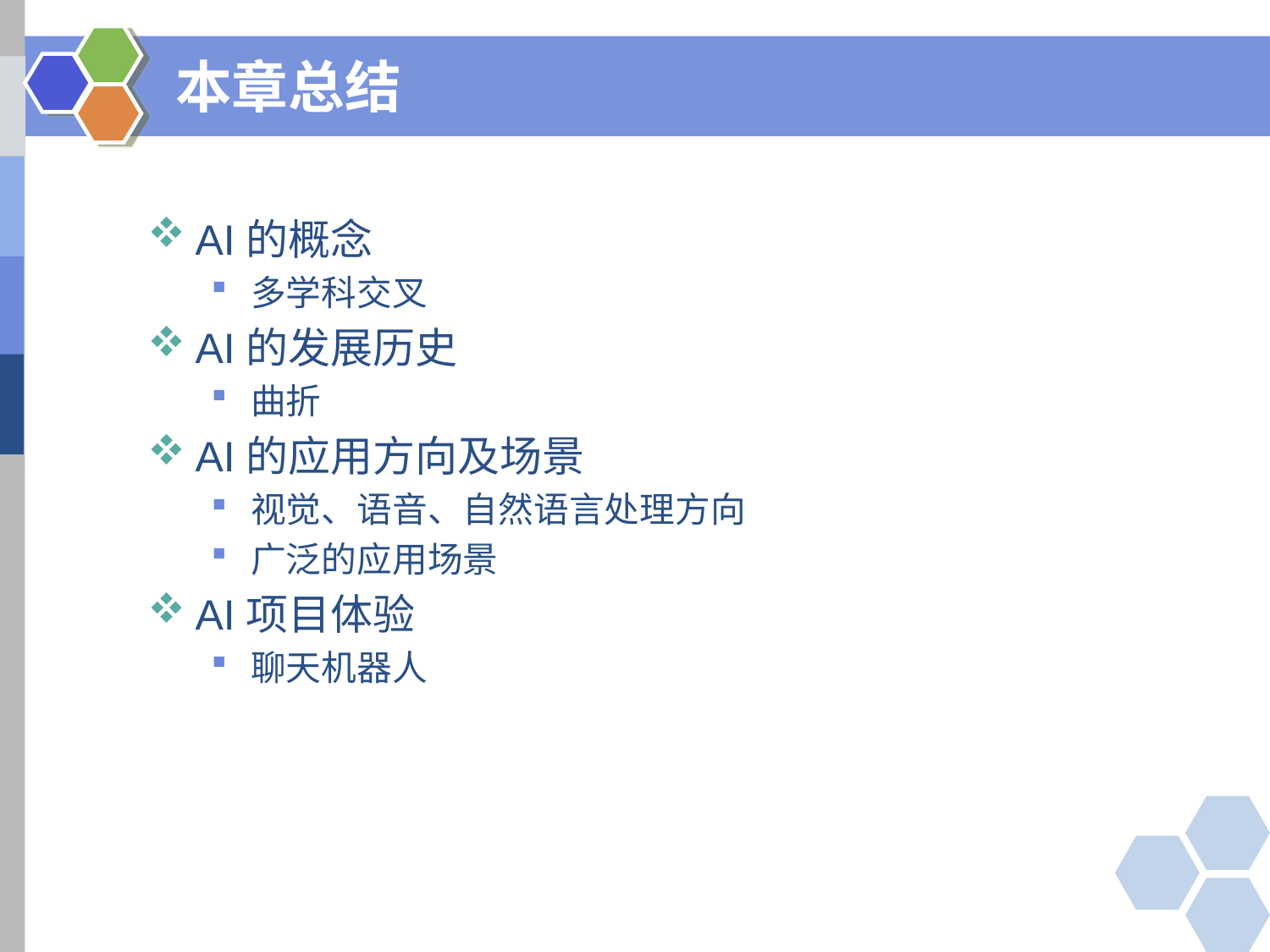

AI的概念
多学科交叉
AI的发展历史
曲折
AI的应用方向及场景
视觉、语音、自然语言处理方向
广泛的应用场景
AI项目体验
聊天机器人